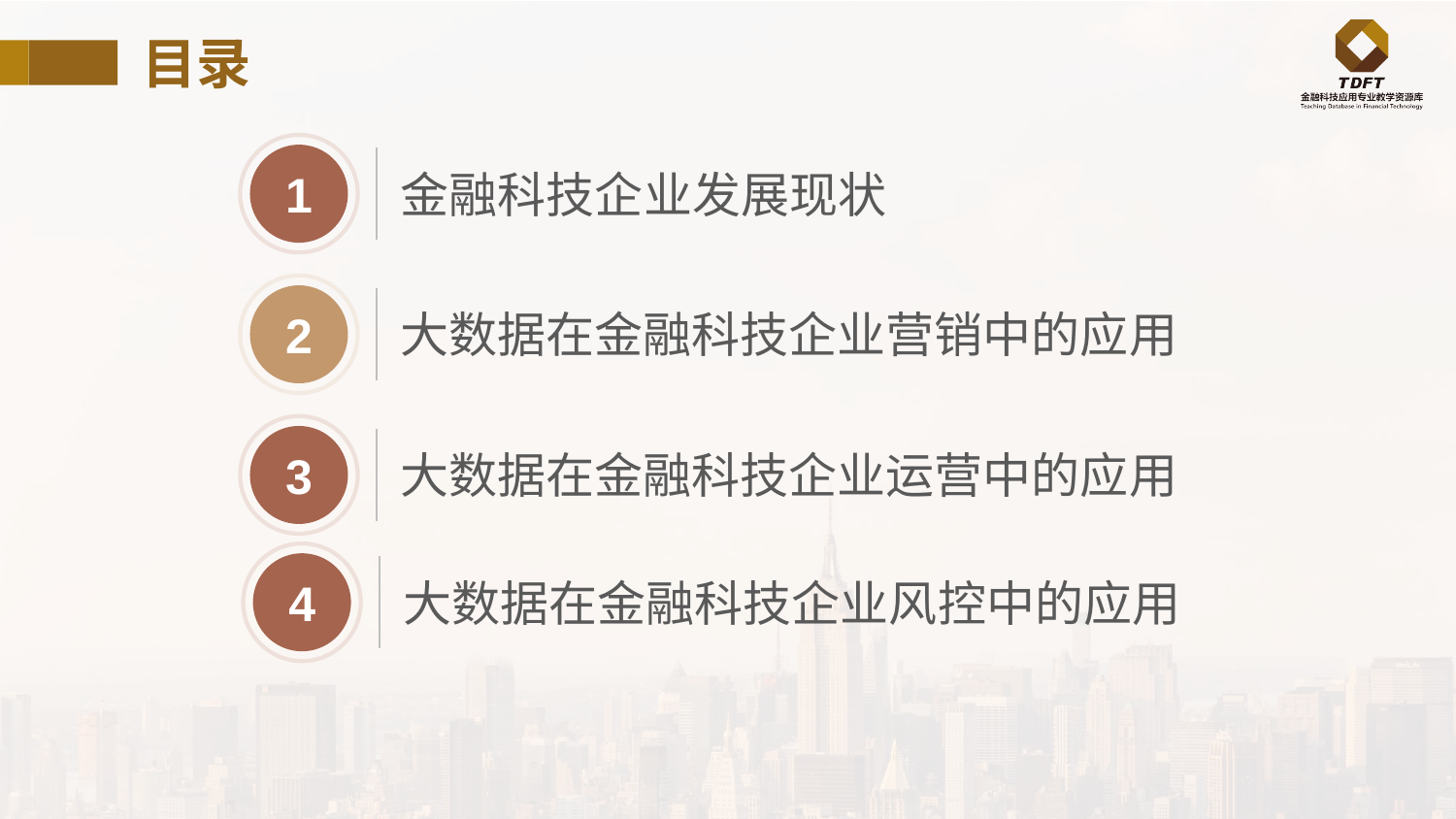

目录

1
金融科技企业发展现状

2
大数据在金融科技企业营销中的应用

3
大数据在金融科技企业运营中的应用

4
大数据在金融科技企业风控中的应用